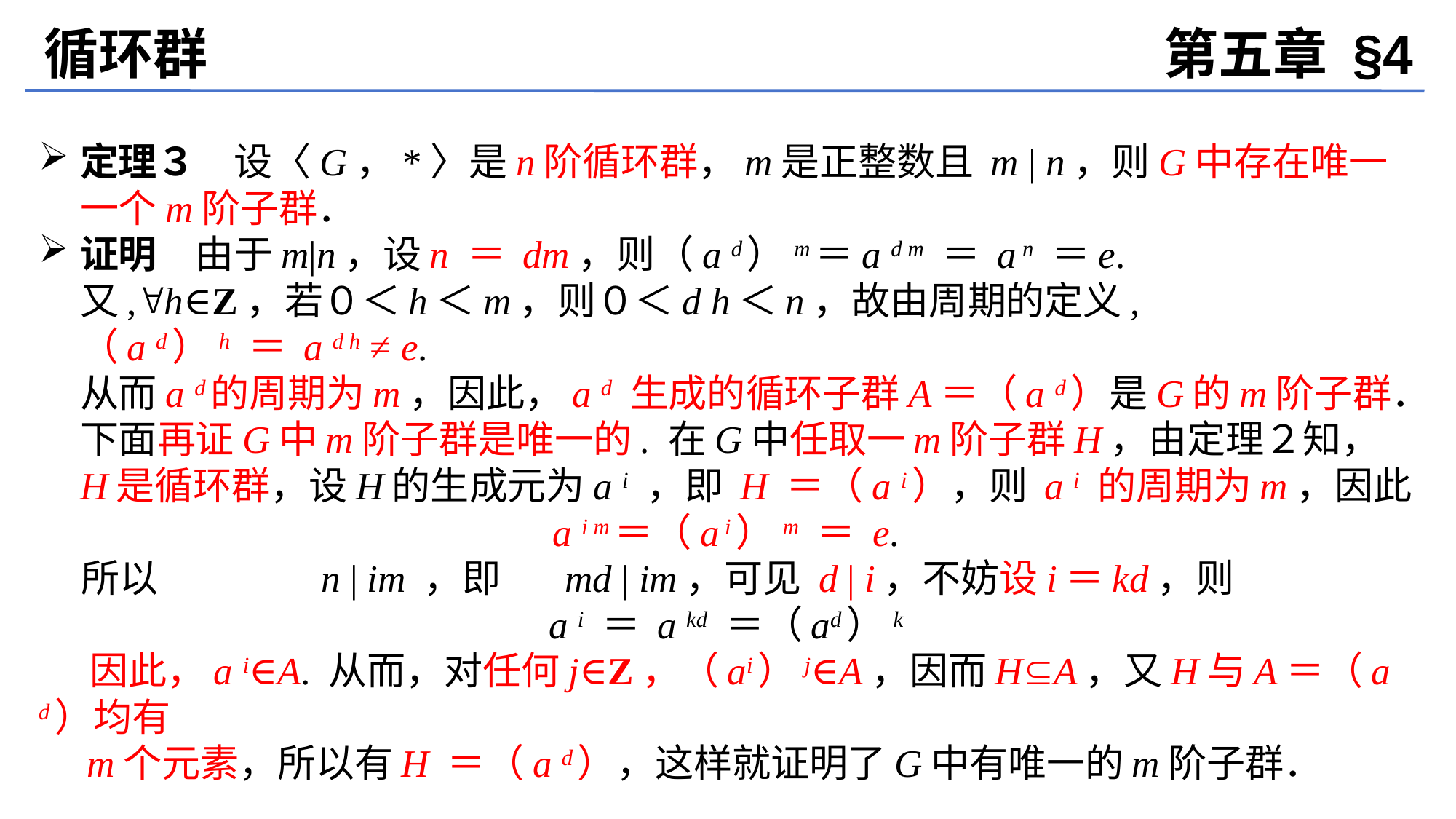

循环群
第五章 §4
定理３　设〈G，*〉是n阶循环群，m是正整数且 m | n，则G中存在唯一一个m阶子群．
证明　由于m|n，设n ＝ dm，则（a d）m＝a d m ＝ a n ＝e.
	又,∀h∈Z，若０＜h＜m，则０＜d h＜n，故由周期的定义,
	（a d）h ＝ a d h ≠ e.
	从而a d的周期为m，因此，a d 生成的循环子群A＝（a d）是G的m阶子群．
	下面再证G中m阶子群是唯一的. 在G中任取一m阶子群H，由定理２知，H是循环群，设H的生成元为a i ，即 H ＝（a i），则 a i 的周期为m，因此
a i m＝（a i）m ＝ e.
    所以　　　　n | im ，即  　md | im，可见 d | i，不妨设i＝kd，则
a i ＝ a kd ＝（ad）k
     因此，a i∈A. 从而，对任何j∈Z，（ai）j∈A，因而H⊆A，又H与A＝（a d）均有
     m个元素，所以有H ＝（a d），这样就证明了G中有唯一的m阶子群．